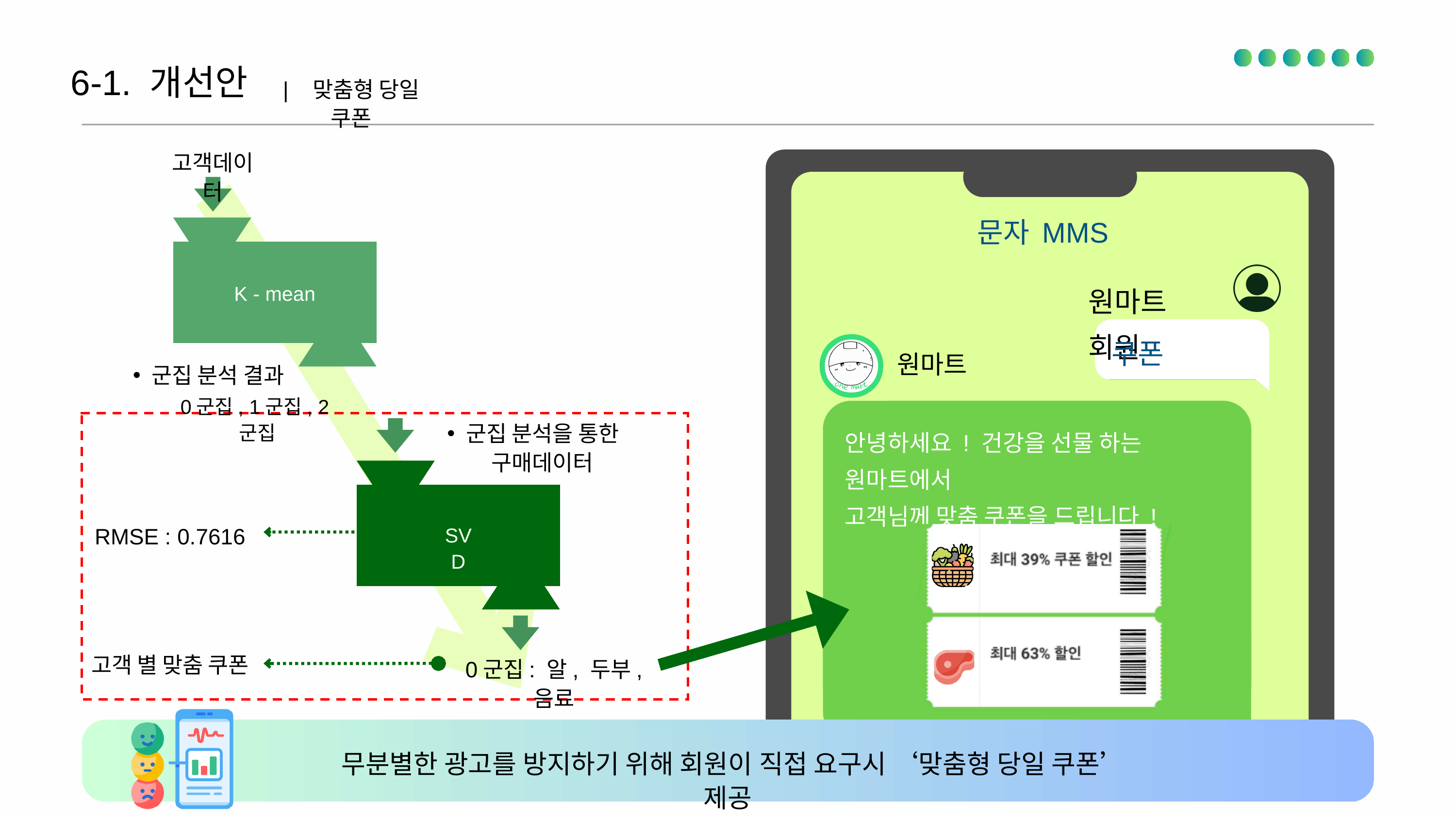

6-1. 개선안
|   맞춤형 당일 쿠폰

고객데이터

문자 MMS

원마트 회원
K - mean

쿠폰

원마트
군집 분석 결과
0군집, 1군집, 2군집

군집 분석을 통한 구매데이터

안녕하세요 ! 건강을 선물 하는 원마트에서
고객님께 맞춤 쿠폰을 드립니다 !

RMSE : 0.7616
SVD

고객 별 맞춤 쿠폰
0군집: 알, 두부, 음료

 무분별한 광고를 방지하기 위해 회원이 직접 요구시 ‘맞춤형 당일 쿠폰’ 제공